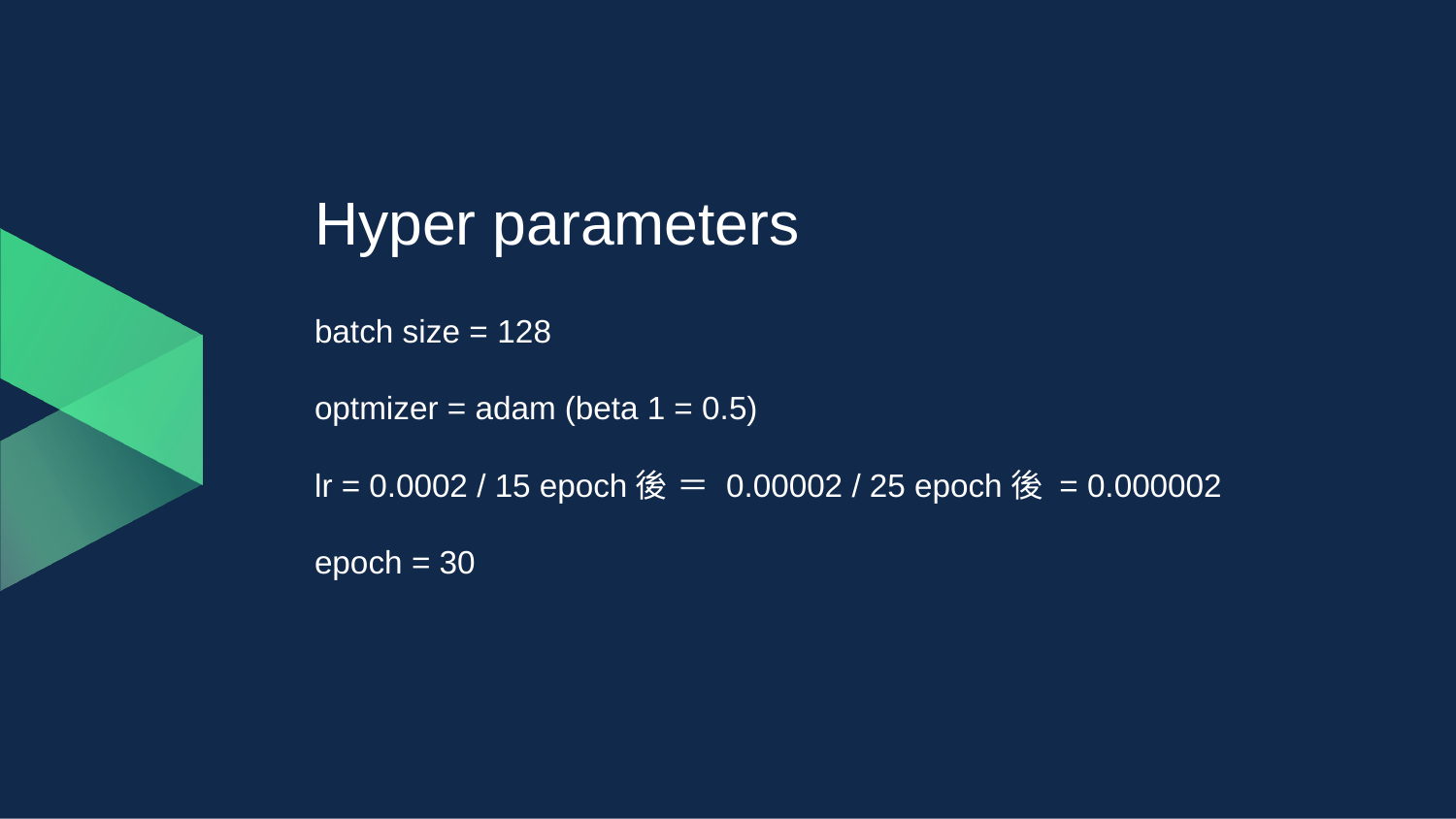

# Hyper parameters
batch size = 128
optmizer = adam (beta 1 = 0.5)
lr = 0.0002 / 15 epoch後 ＝ 0.00002 / 25 epoch後 = 0.000002
epoch = 30